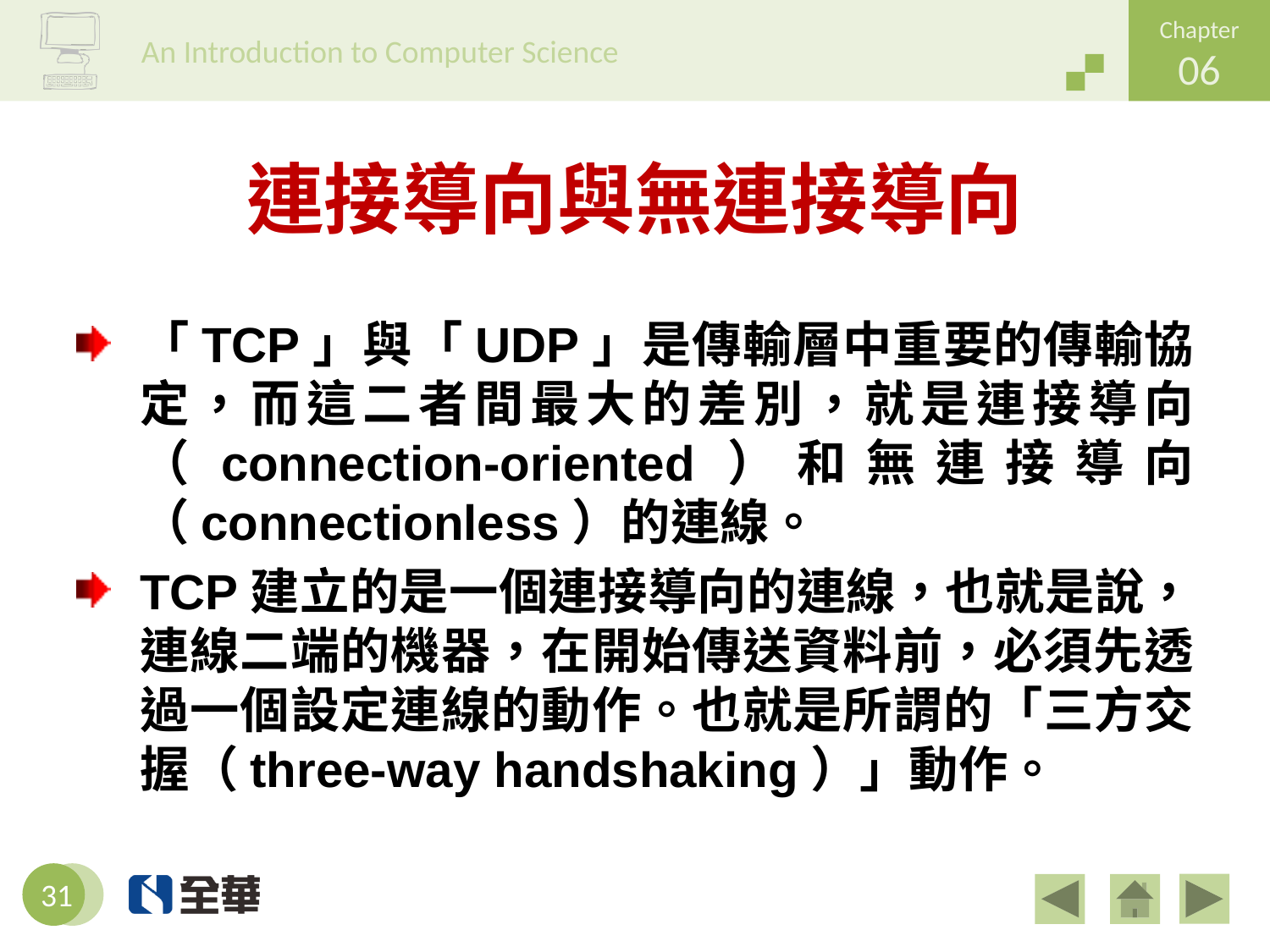

# 連接導向與無連接導向
「TCP」與「UDP」是傳輸層中重要的傳輸協定，而這二者間最大的差別，就是連接導向（connection-oriented）和無連接導向（connectionless）的連線。
TCP建立的是一個連接導向的連線，也就是說，連線二端的機器，在開始傳送資料前，必須先透過一個設定連線的動作。也就是所謂的「三方交握（three-way handshaking）」動作。